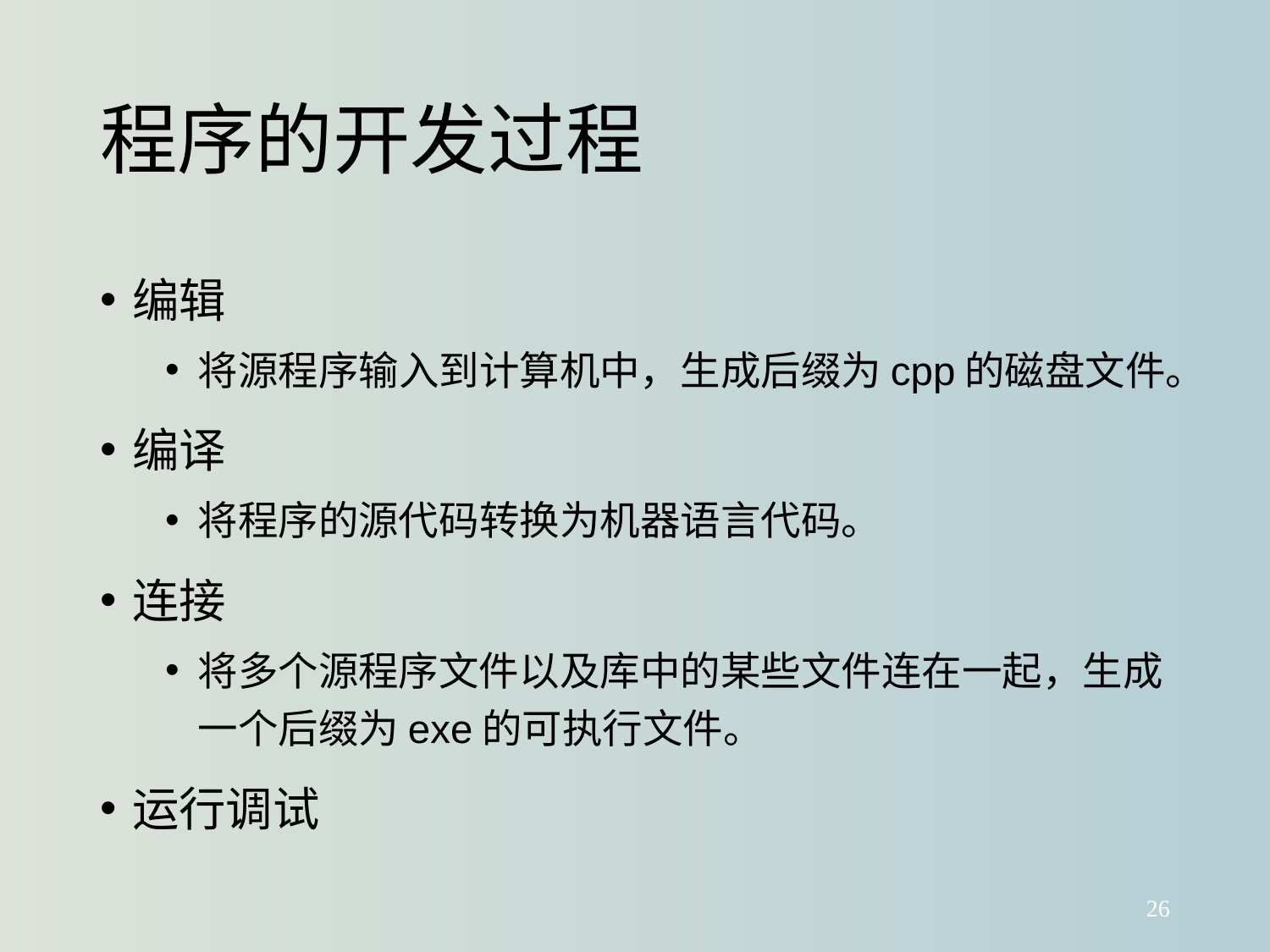

# 程序的开发过程
编辑
将源程序输入到计算机中，生成后缀为cpp的磁盘文件。
编译
将程序的源代码转换为机器语言代码。
连接
将多个源程序文件以及库中的某些文件连在一起，生成一个后缀为exe的可执行文件。
运行调试

26